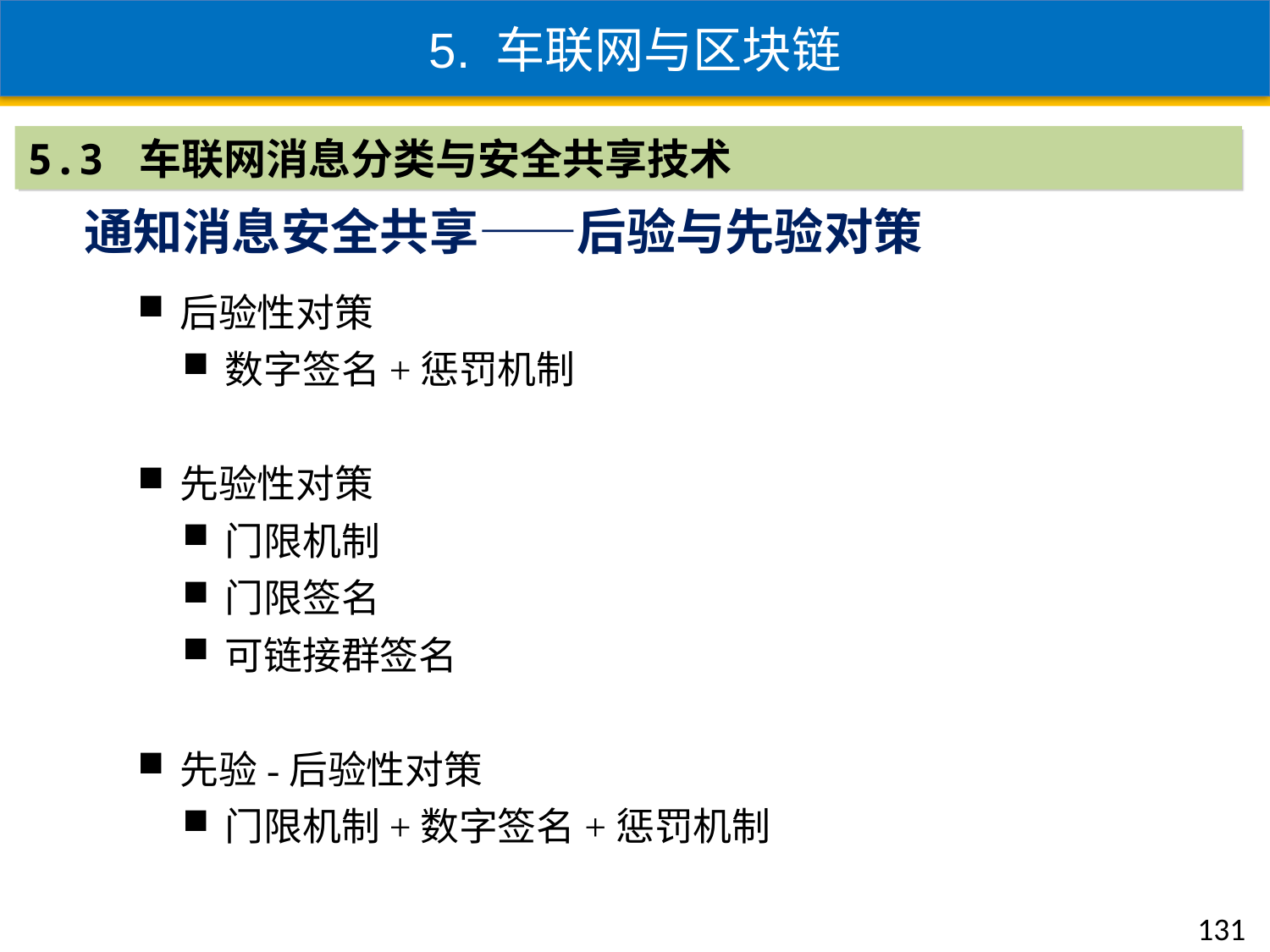

5. 车联网与区块链
5.3 车联网消息分类与安全共享技术
通知消息安全共享——后验与先验对策
后验性对策
数字签名+惩罚机制

先验性对策
门限机制
门限签名
可链接群签名

先验-后验性对策
门限机制+数字签名+惩罚机制

131